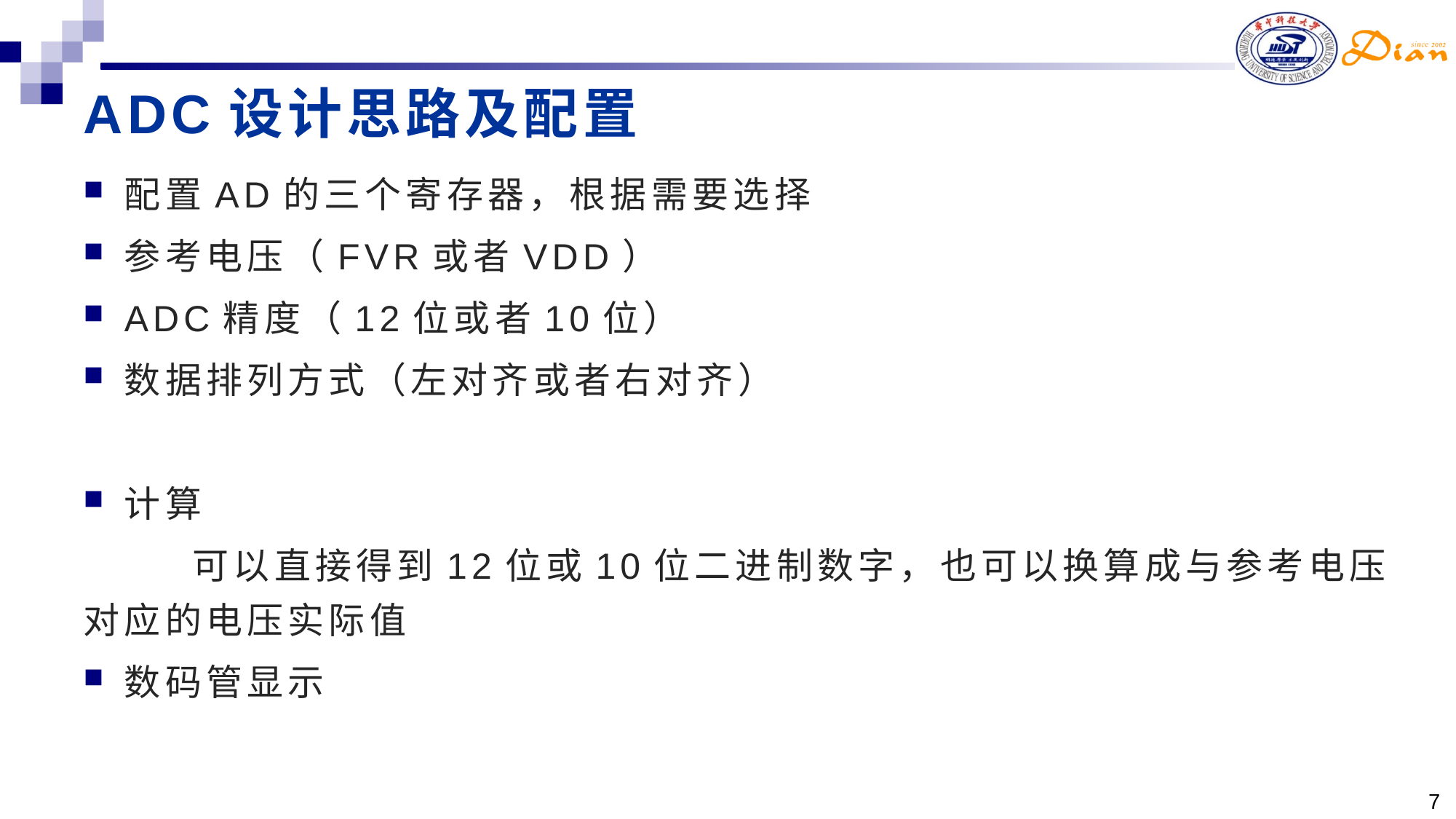

# ADC设计思路及配置
配置AD的三个寄存器，根据需要选择
参考电压（FVR或者VDD）
ADC精度（12位或者10位）
数据排列方式（左对齐或者右对齐）

计算
	可以直接得到12位或10位二进制数字，也可以换算成与参考电压对应的电压实际值
数码管显示

7